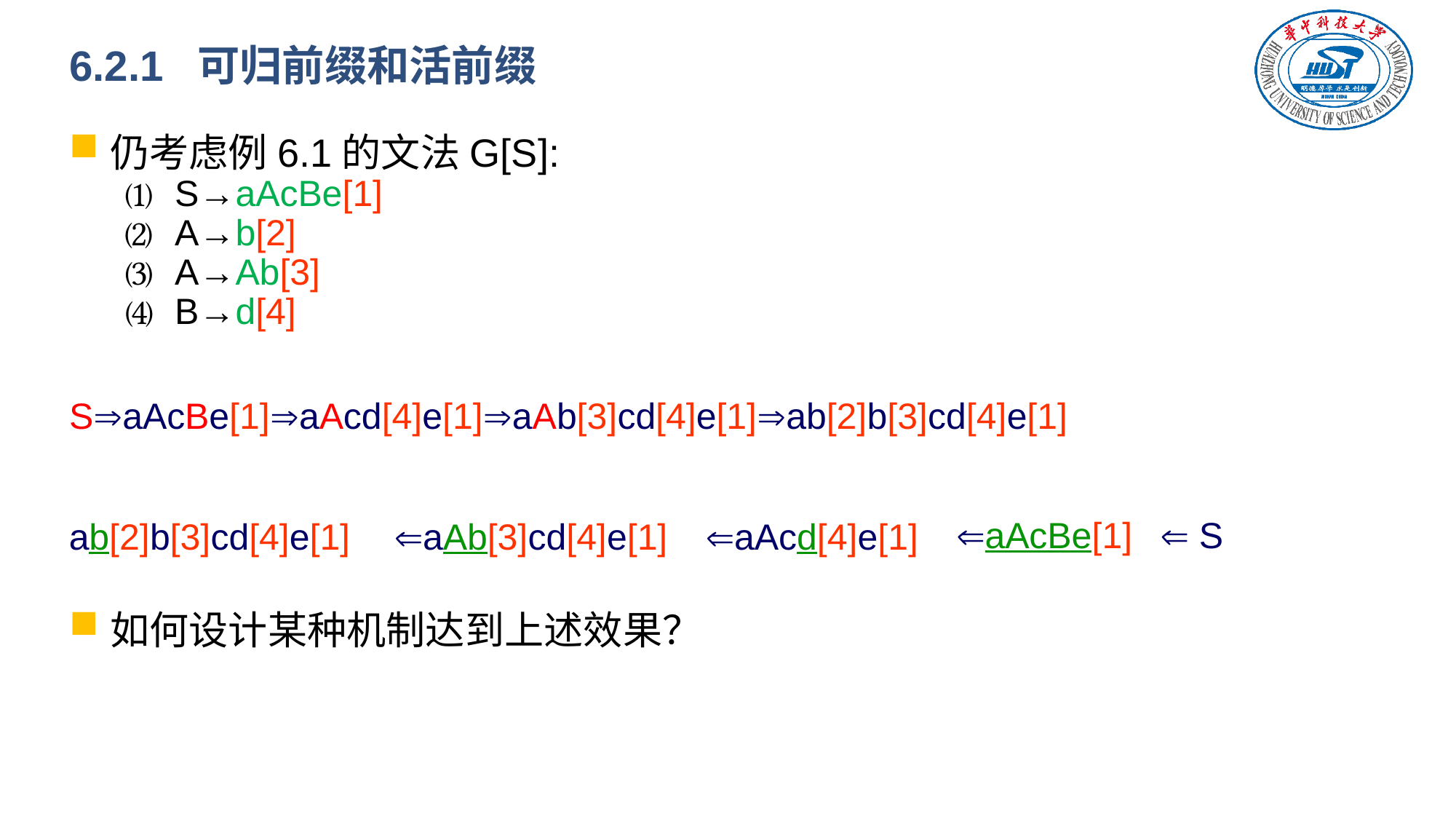

# 6.2.1  可归前缀和活前缀
仍考虑例6.1的文法G[S]:
⑴  S→aAcBe[1]
⑵  A→b[2]
⑶  A→Ab[3]
⑷  B→d[4]

S⇒aAcBe[1]⇒aAcd[4]e[1]⇒aAb[3]cd[4]e[1]⇒ab[2]b[3]cd[4]e[1]

如何设计某种机制达到上述效果？
⇐aAcBe[1]
⇐ S
ab[2]b[3]cd[4]e[1]
⇐aAb[3]cd[4]e[1]
⇐aAcd[4]e[1]
29